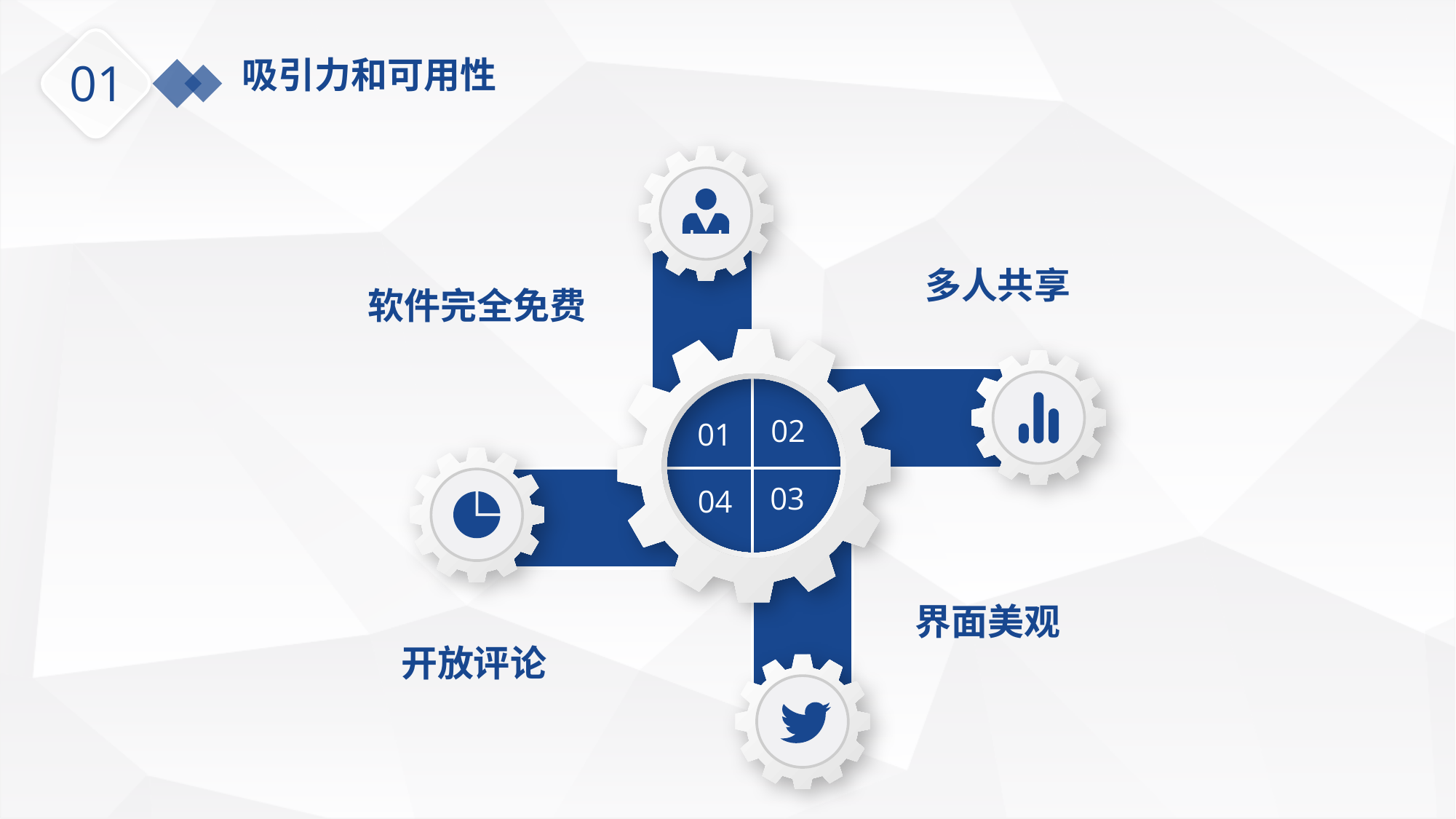

吸引力和可用性
01

多人共享
软件完全免费

02
01

03
04

界面美观
开放评论